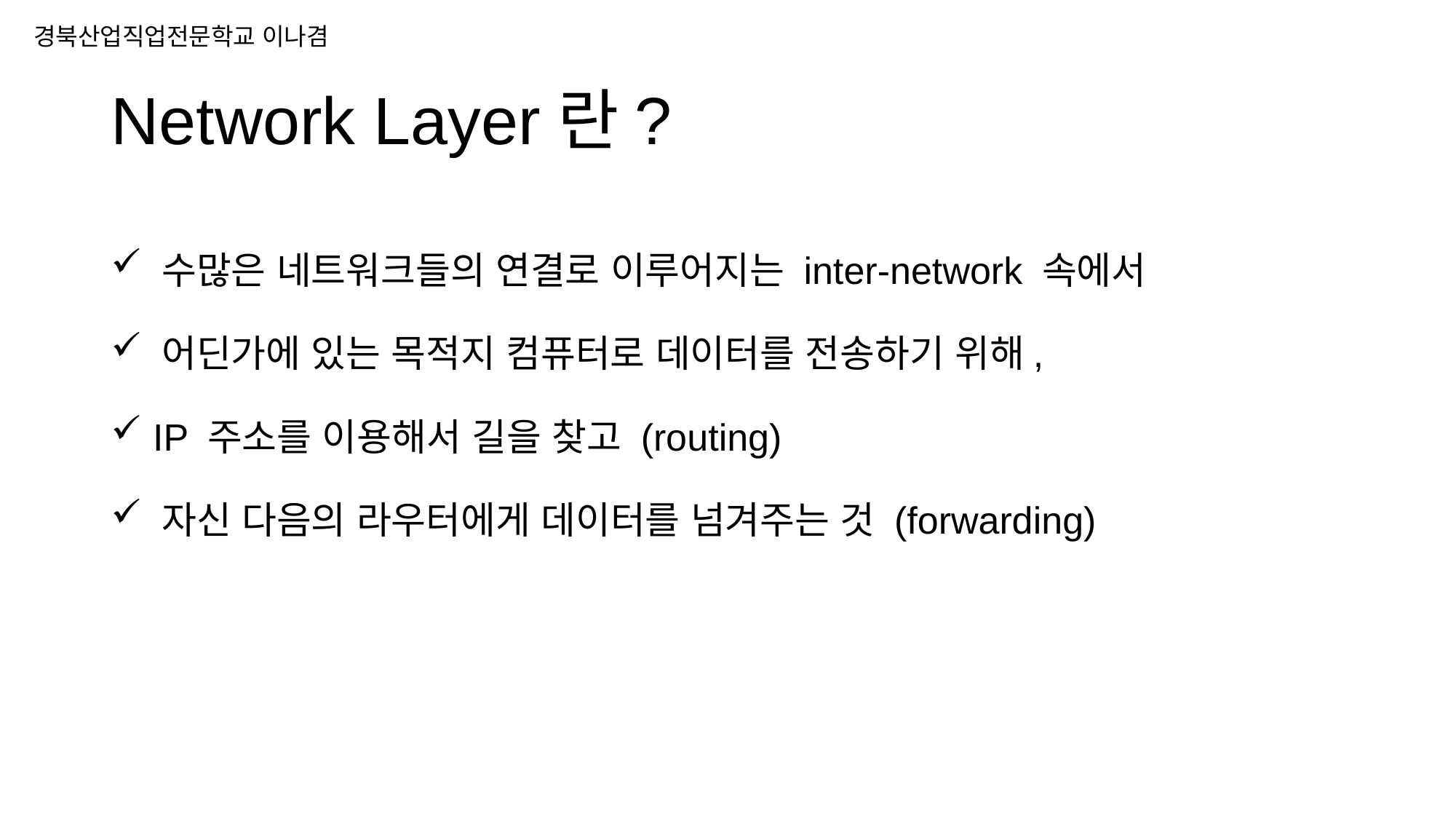

# Network Layer란?
 수많은 네트워크들의 연결로 이루어지는 inter-network 속에서
 어딘가에 있는 목적지 컴퓨터로 데이터를 전송하기 위해,
 IP 주소를 이용해서 길을 찾고 (routing)
 자신 다음의 라우터에게 데이터를 넘겨주는 것 (forwarding)